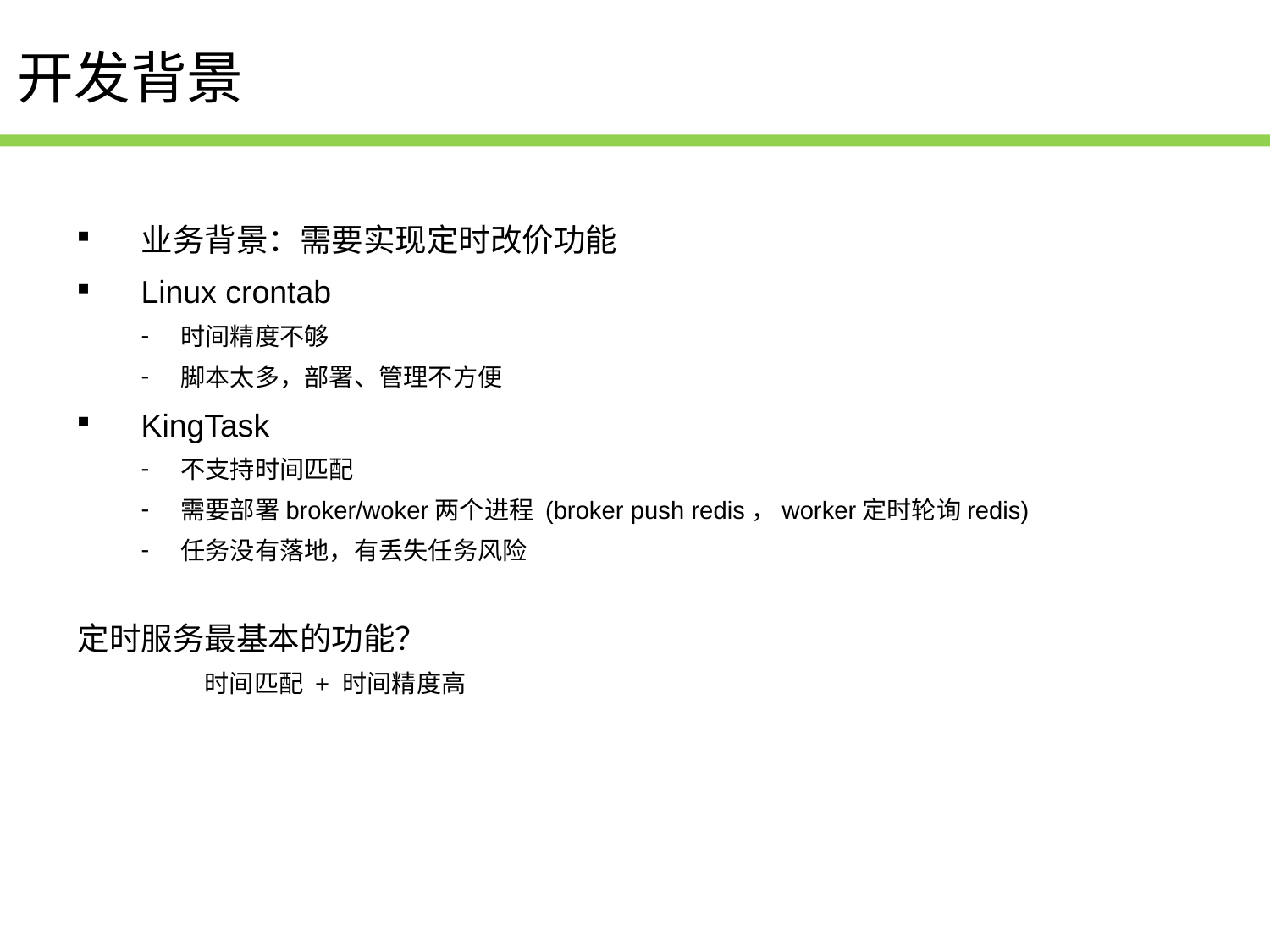

开发背景

业务背景：需要实现定时改价功能
Linux crontab
时间精度不够
脚本太多，部署、管理不方便
KingTask
不支持时间匹配
需要部署broker/woker两个进程 (broker push redis，worker定时轮询redis)
任务没有落地，有丢失任务风险

定时服务最基本的功能？
	时间匹配 + 时间精度高
1、开发背景